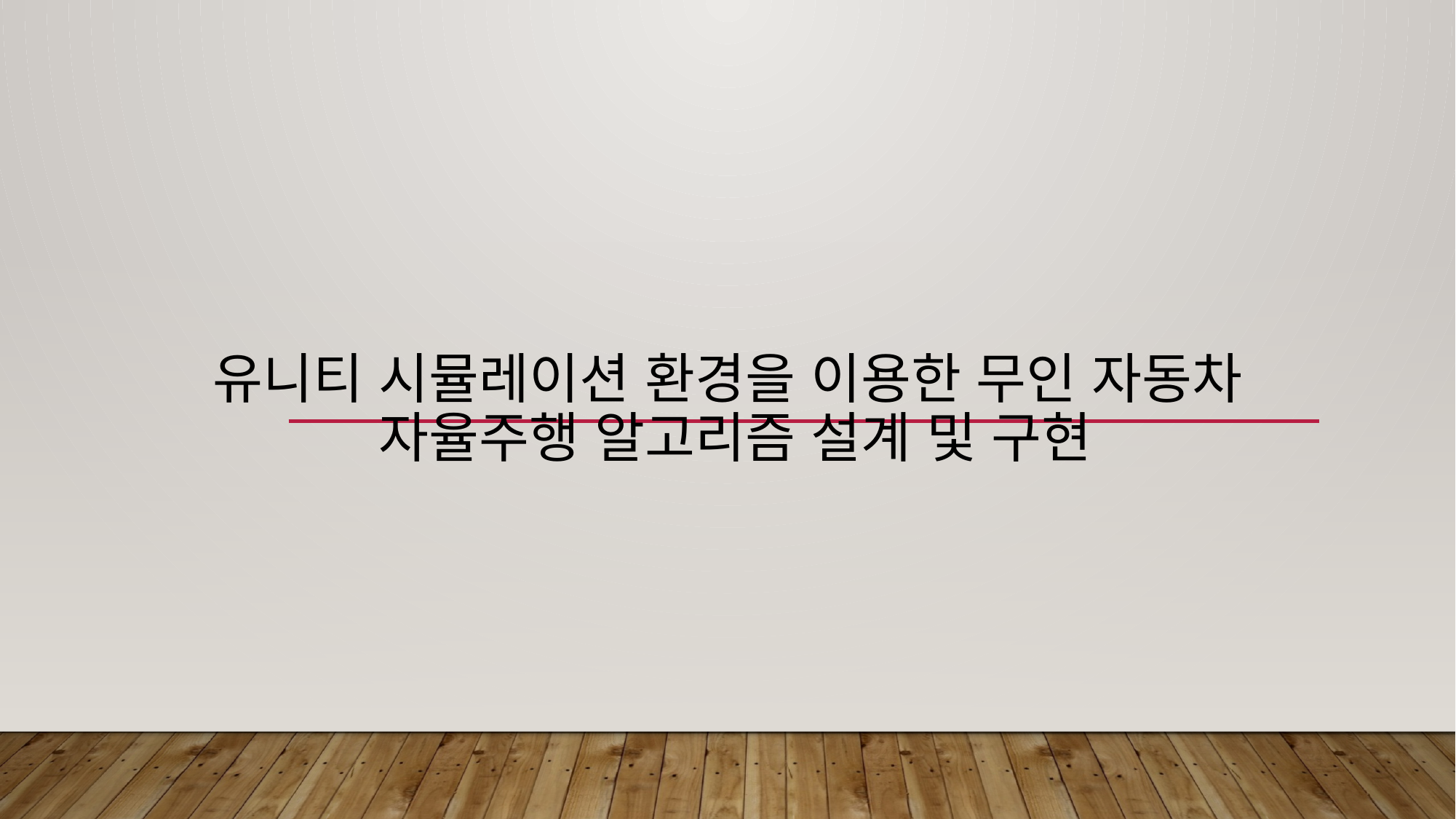

# 유니티 시뮬레이션 환경을 이용한 무인 자동차 자율주행 알고리즘 설계 및 구현